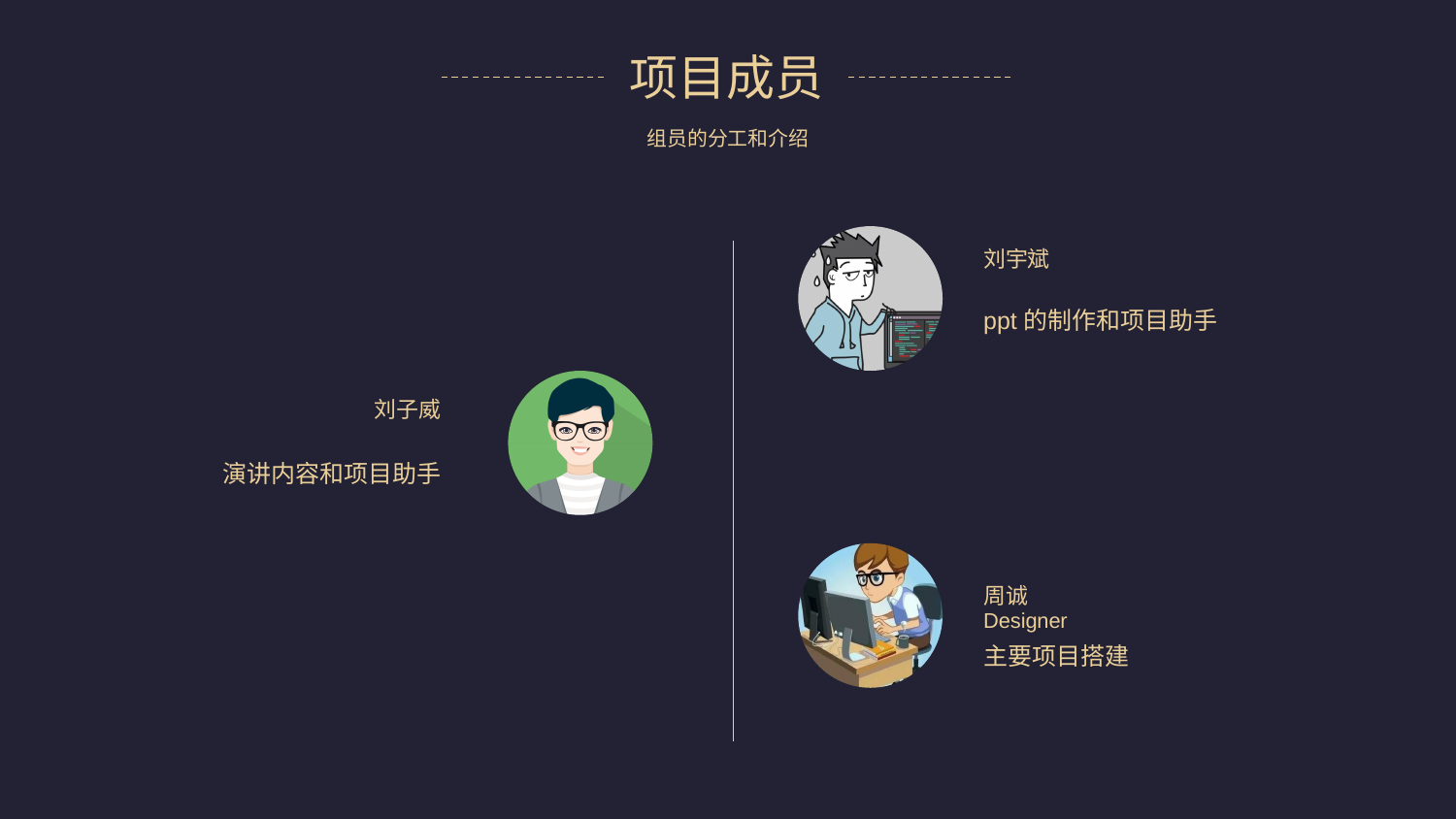

项目成员
组员的分工和介绍

刘宇斌

ppt的制作和项目助手

刘子威

演讲内容和项目助手

周诚
Designer
主要项目搭建